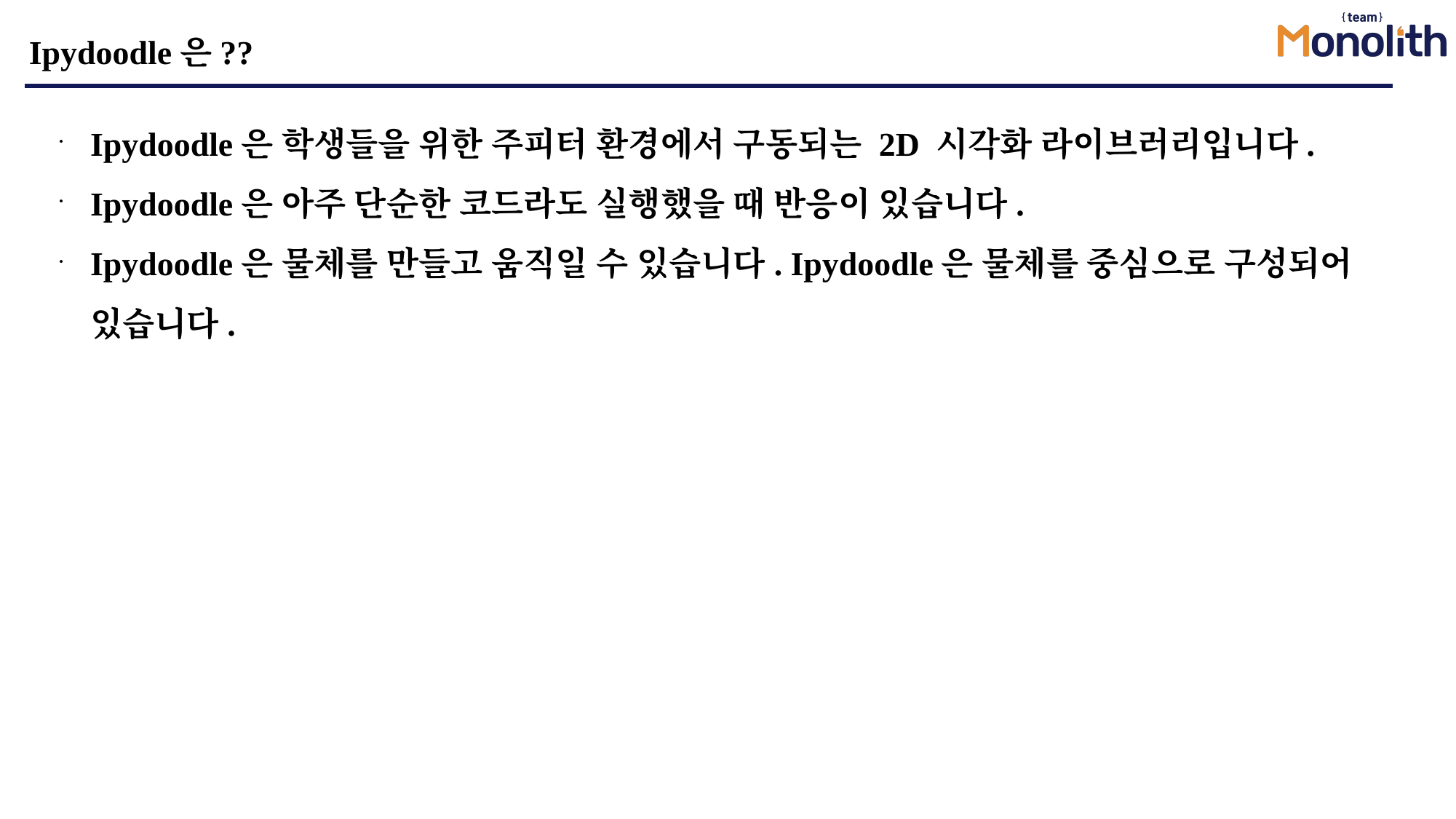

# Ipydoodle은??
Ipydoodle은 학생들을 위한 주피터 환경에서 구동되는 2D 시각화 라이브러리입니다.
Ipydoodle은 아주 단순한 코드라도 실행했을 때 반응이 있습니다.
Ipydoodle은 물체를 만들고 움직일 수 있습니다. Ipydoodle은 물체를 중심으로 구성되어 있습니다.